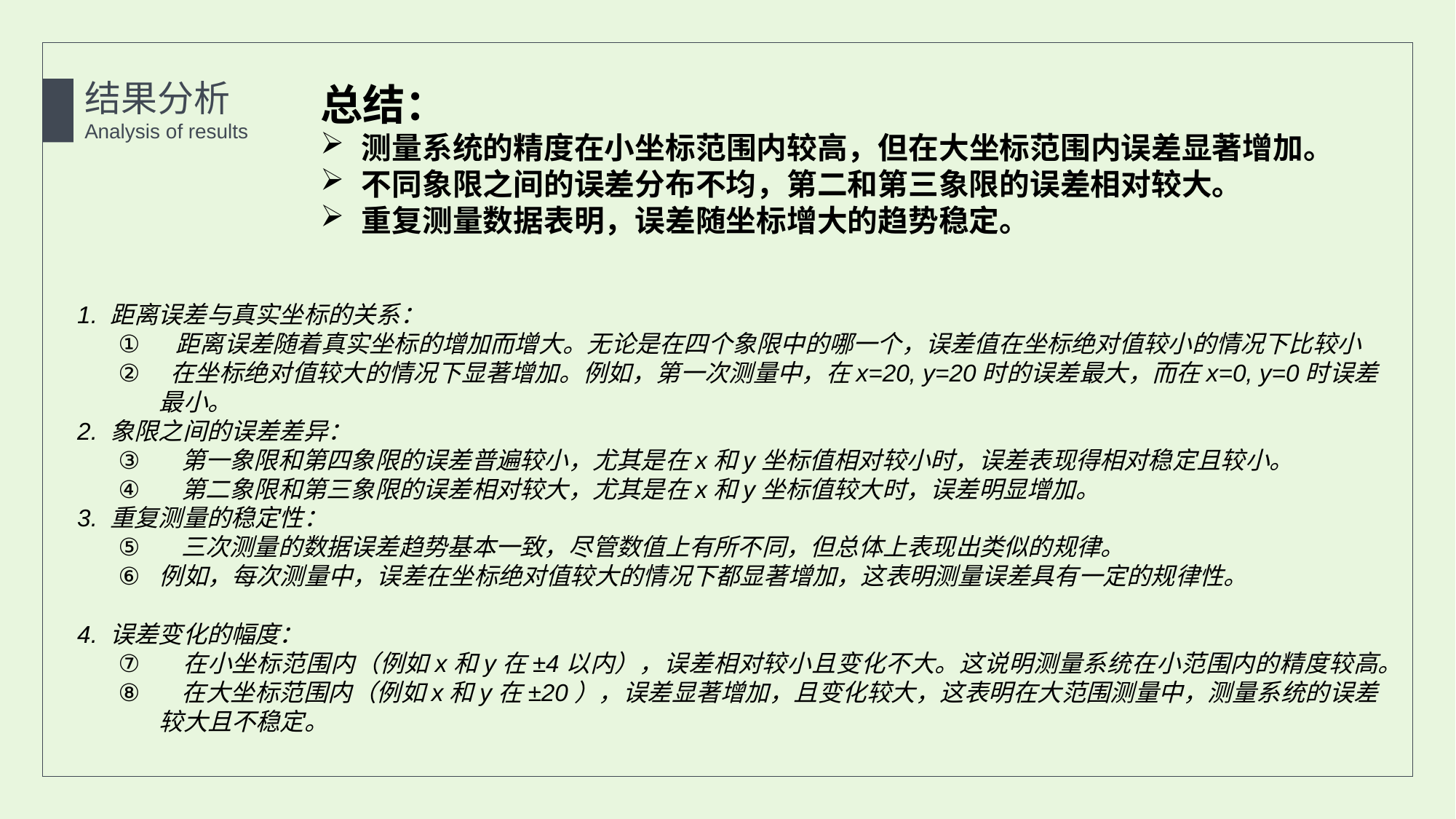

结果分析
Analysis of results
总结：
测量系统的精度在小坐标范围内较高，但在大坐标范围内误差显著增加。
不同象限之间的误差分布不均，第二和第三象限的误差相对较大。
重复测量数据表明，误差随坐标增大的趋势稳定。

1. 距离误差与真实坐标的关系：
  距离误差随着真实坐标的增加而增大。无论是在四个象限中的哪一个，误差值在坐标绝对值较小的情况下比较小
 在坐标绝对值较大的情况下显著增加。例如，第一次测量中，在x=20, y=20时的误差最大，而在x=0, y=0时误差最小。
2. 象限之间的误差差异：
   第一象限和第四象限的误差普遍较小，尤其是在x和y坐标值相对较小时，误差表现得相对稳定且较小。
   第二象限和第三象限的误差相对较大，尤其是在x和y坐标值较大时，误差明显增加。
3. 重复测量的稳定性：
   三次测量的数据误差趋势基本一致，尽管数值上有所不同，但总体上表现出类似的规律。
例如，每次测量中，误差在坐标绝对值较大的情况下都显著增加，这表明测量误差具有一定的规律性。

4. 误差变化的幅度：
   在小坐标范围内（例如x和y在±4以内），误差相对较小且变化不大。这说明测量系统在小范围内的精度较高。
   在大坐标范围内（例如x和y在±20），误差显著增加，且变化较大，这表明在大范围测量中，测量系统的误差较大且不稳定。